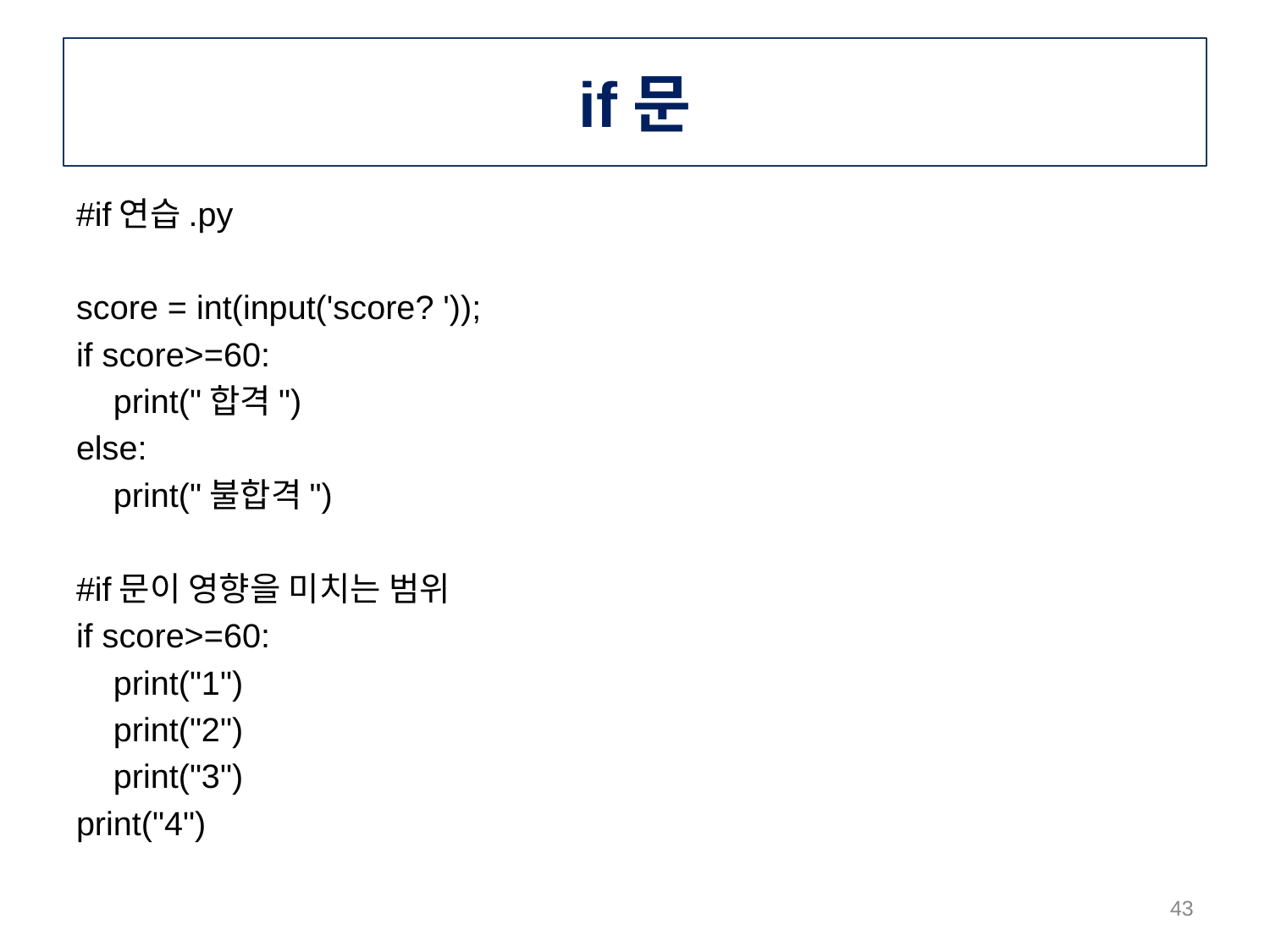

# if문
#if연습.py

score = int(input('score? '));
if score>=60:
    print("합격")
else:
    print("불합격")

#if문이 영향을 미치는 범위
if score>=60:
    print("1")
    print("2")
    print("3")
print("4")
43